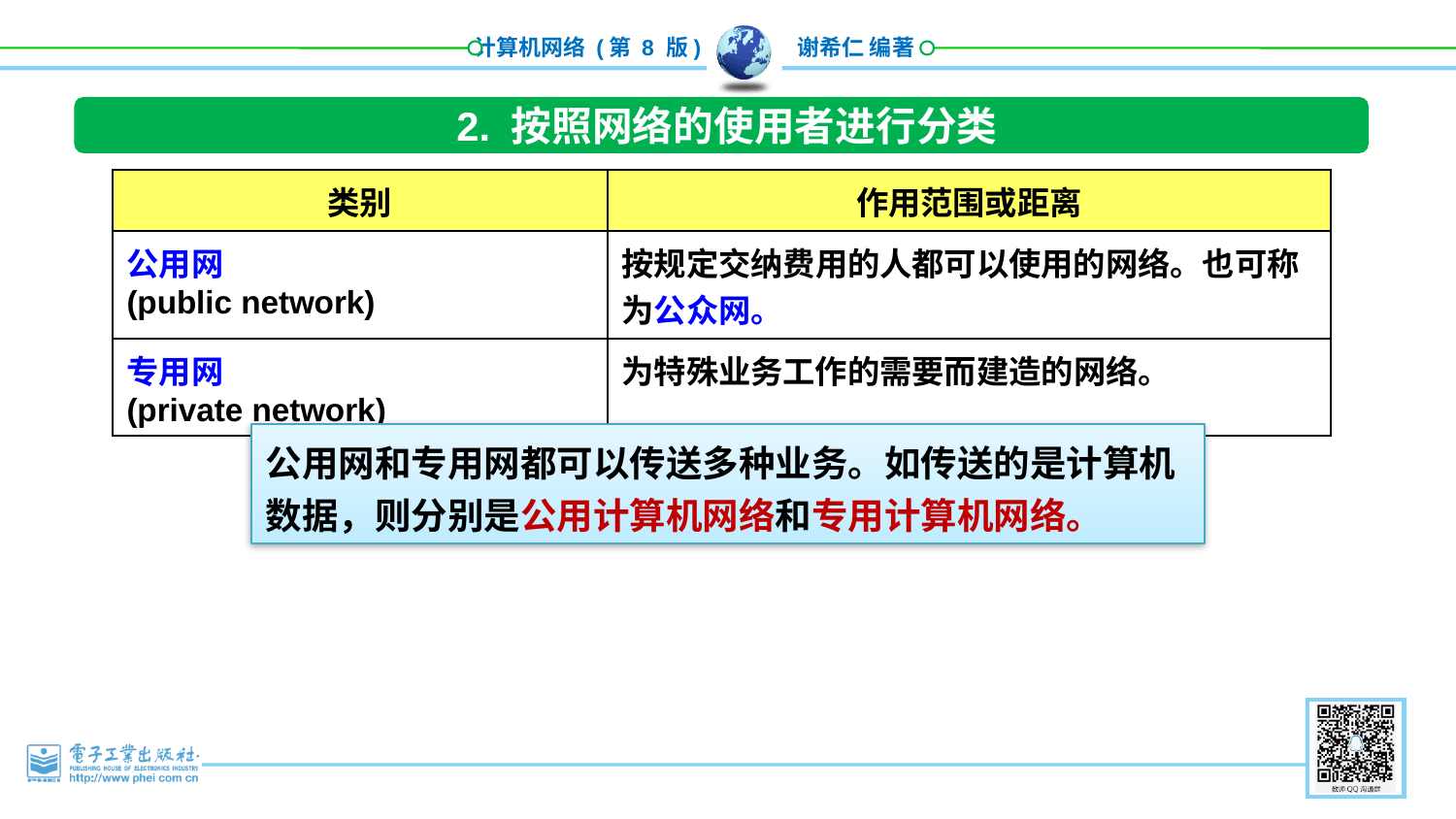

2. 按照网络的使用者进行分类
| 类别 | 作用范围或距离 |
| --- | --- |
| 公用网 (public network) | 按规定交纳费用的人都可以使用的网络。也可称为公众网。 |
| 专用网 (private network) | 为特殊业务工作的需要而建造的网络。 |
公用网和专用网都可以传送多种业务。如传送的是计算机数据，则分别是公用计算机网络和专用计算机网络。